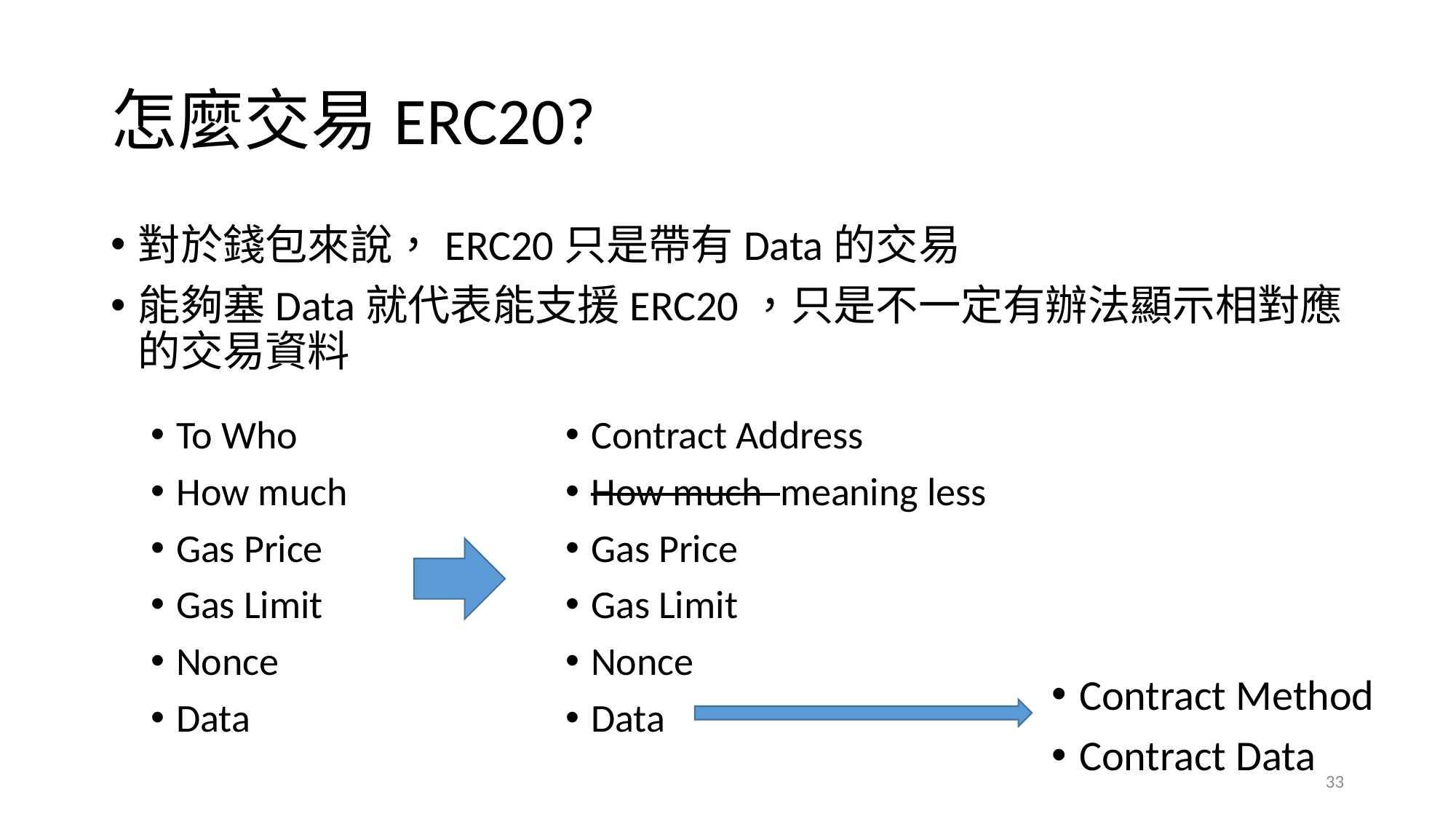

# 怎麼交易ERC20?
對於錢包來說，ERC20只是帶有Data的交易
能夠塞Data就代表能支援ERC20，只是不一定有辦法顯示相對應的交易資料
Contract Address
How much  meaning less
Gas Price
Gas Limit
Nonce
Data
To Who
How much
Gas Price
Gas Limit
Nonce
Data

Contract Method
Contract Data

33